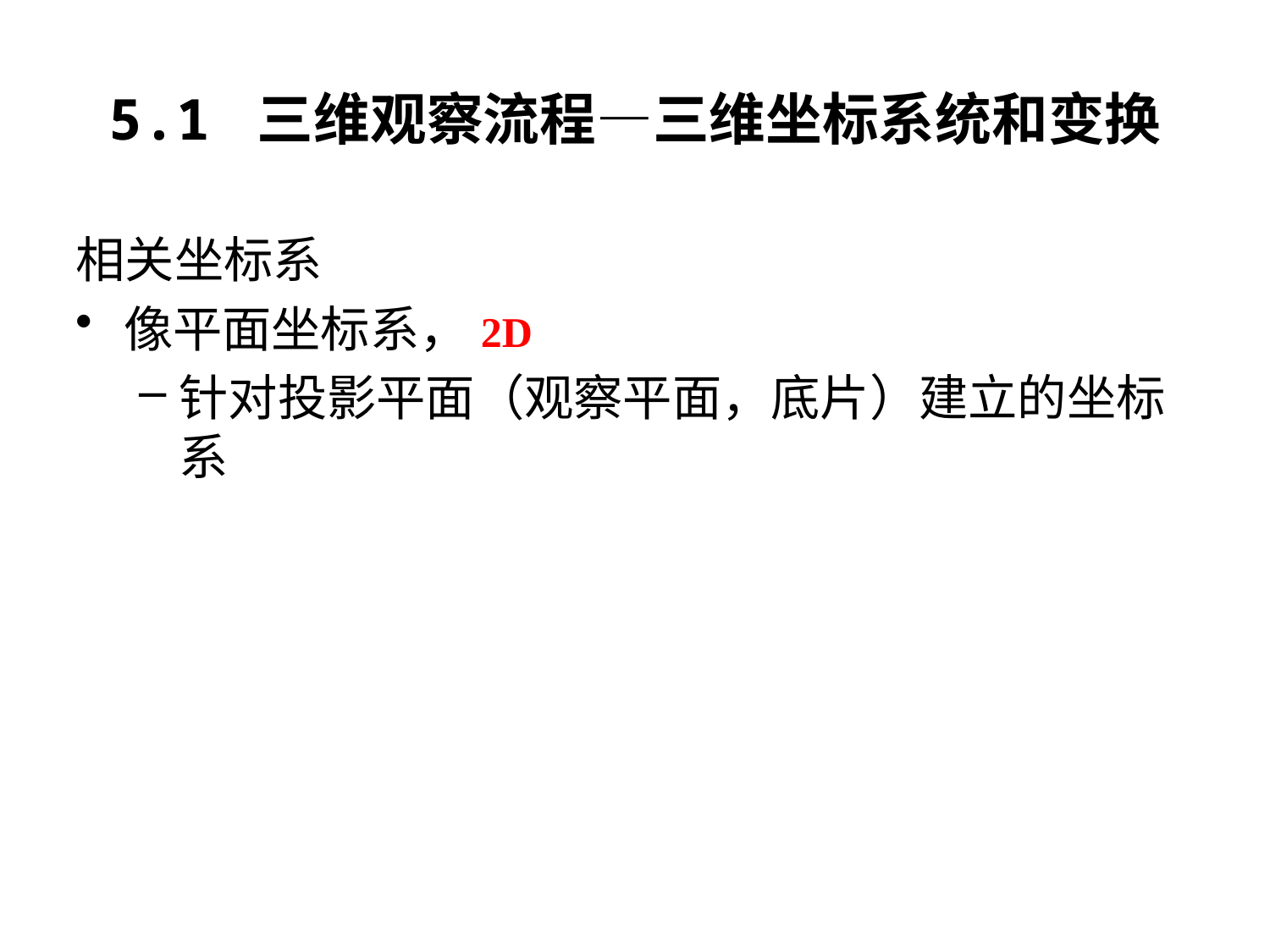

# 5.1 三维观察流程—三维坐标系统和变换
相关坐标系
像平面坐标系，2D
针对投影平面（观察平面，底片）建立的坐标系